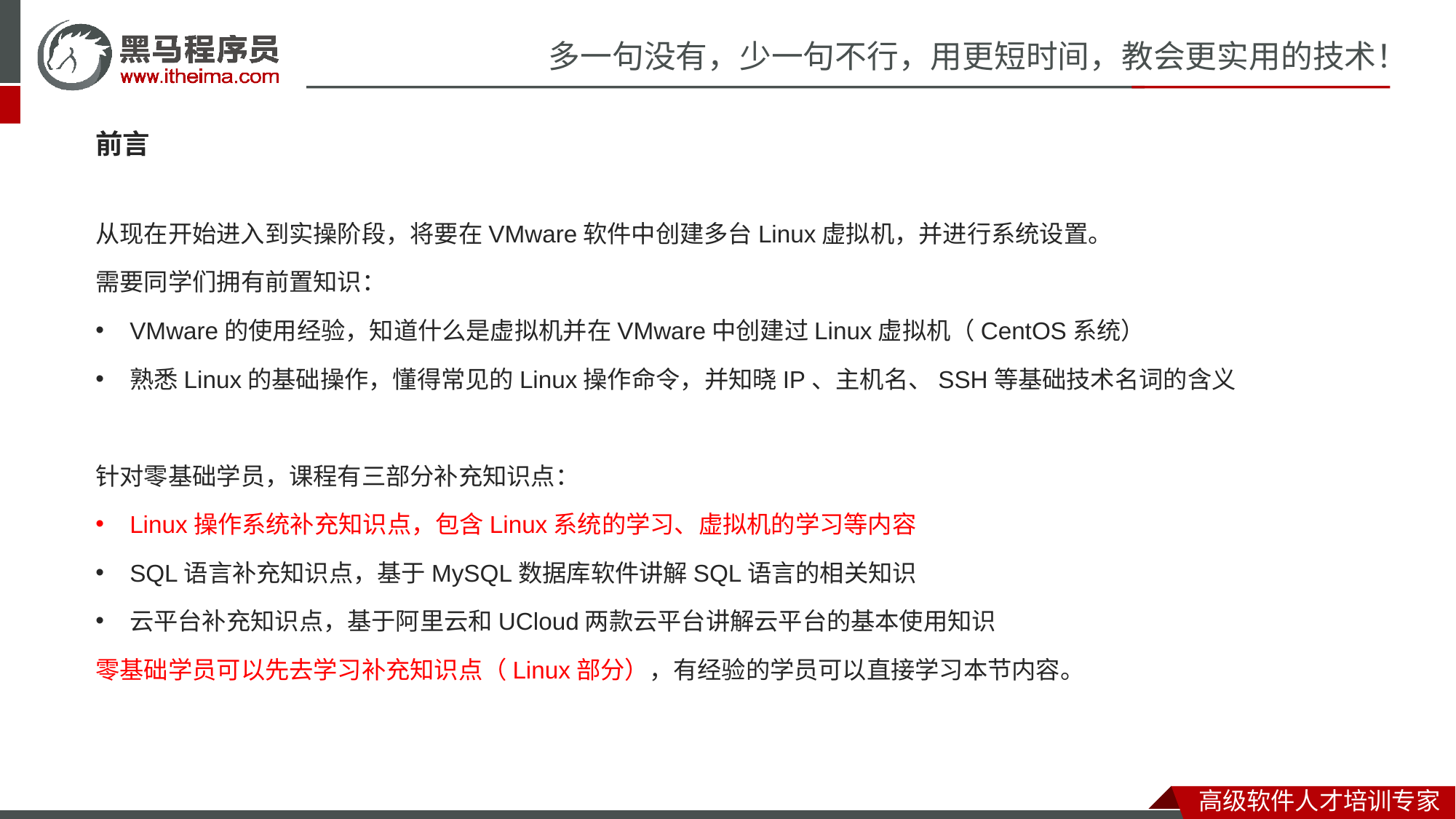

前言
从现在开始进入到实操阶段，将要在VMware软件中创建多台Linux虚拟机，并进行系统设置。
需要同学们拥有前置知识：
VMware的使用经验，知道什么是虚拟机并在VMware中创建过Linux虚拟机（CentOS系统）
熟悉Linux的基础操作，懂得常见的Linux操作命令，并知晓IP、主机名、SSH等基础技术名词的含义

针对零基础学员，课程有三部分补充知识点：
Linux操作系统补充知识点，包含Linux系统的学习、虚拟机的学习等内容
SQL语言补充知识点，基于MySQL数据库软件讲解SQL语言的相关知识
云平台补充知识点，基于阿里云和UCloud两款云平台讲解云平台的基本使用知识
零基础学员可以先去学习补充知识点（Linux部分），有经验的学员可以直接学习本节内容。